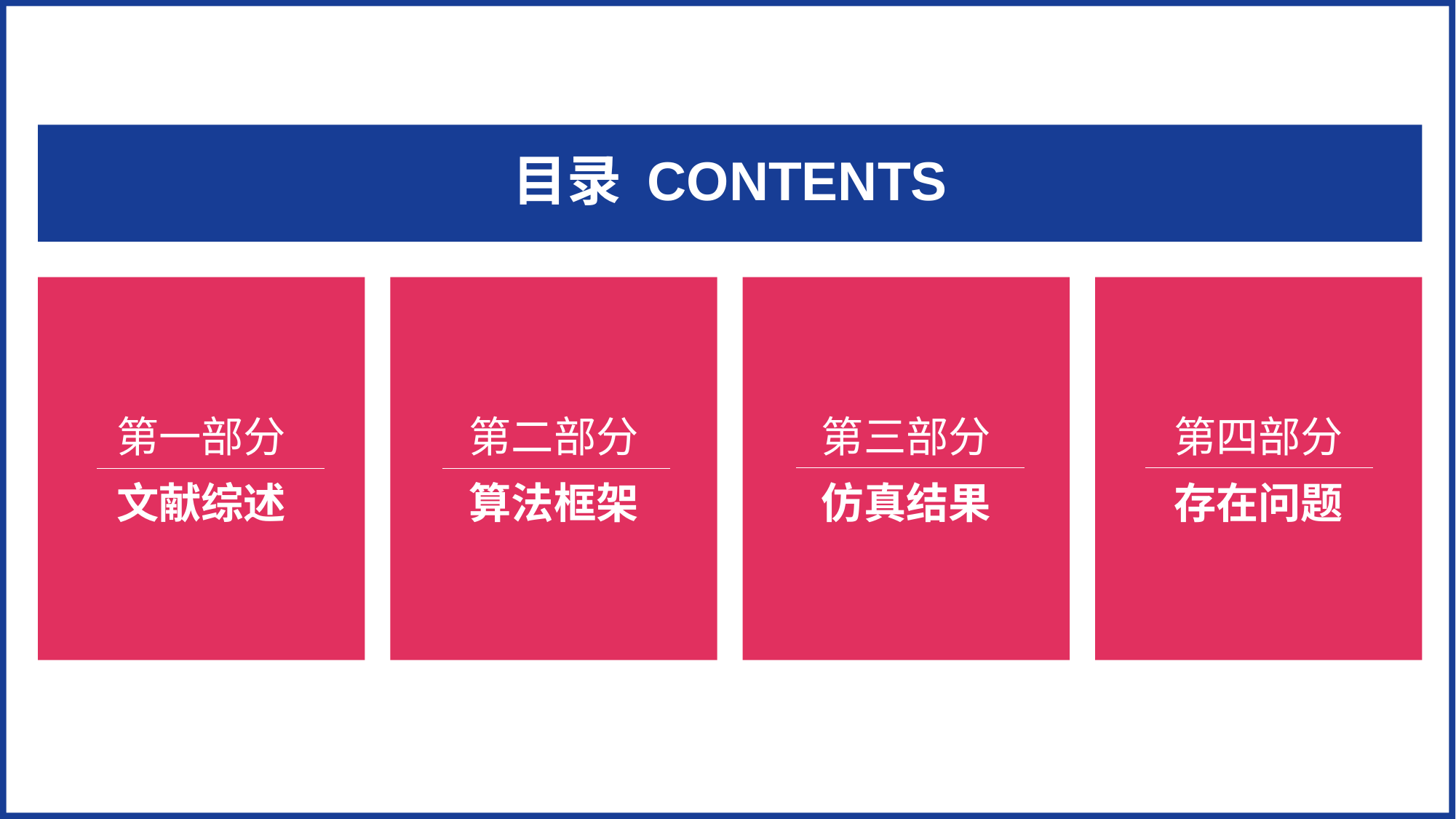

目录 CONTENTS
第一部分
文献综述
第二部分
算法框架
第三部分
仿真结果
第四部分
存在问题